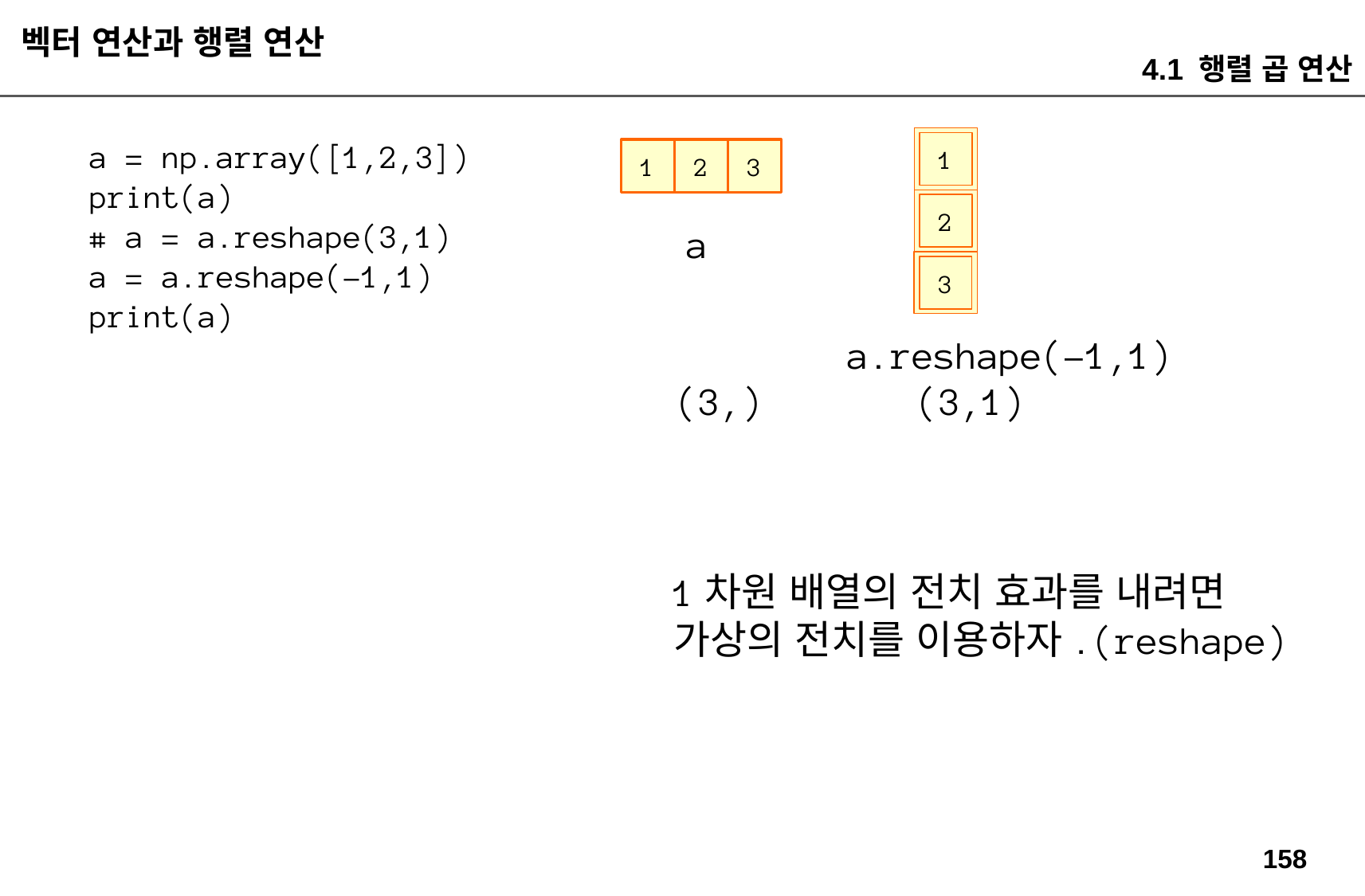

벡터 연산과 행렬 연산
4.1 행렬 곱 연산

a = np.array([1,2,3])
print(a)
# a = a.reshape(3,1)
a = a.reshape(-1,1)
print(a)
1
1
2
3

2
a

3
a.reshape(-1,1)
(3,)
(3,1)
1차원 배열의 전치 효과를 내려면
가상의 전치를 이용하자.(reshape)